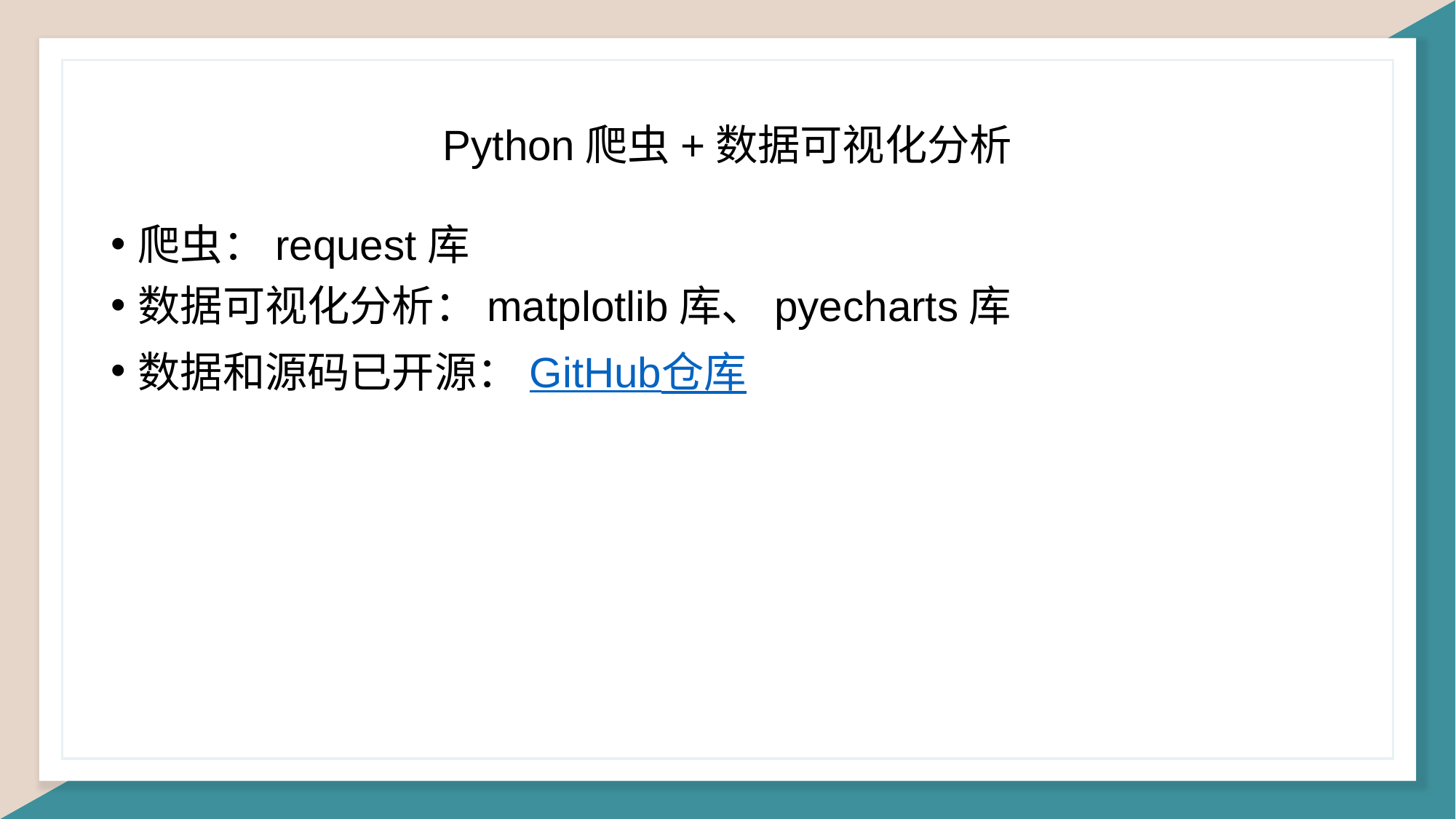

Python爬虫+数据可视化分析
爬虫：request库
数据可视化分析：matplotlib库、pyecharts库
数据和源码已开源：GitHub仓库

添加标内容
添加标内容
添加标题内容